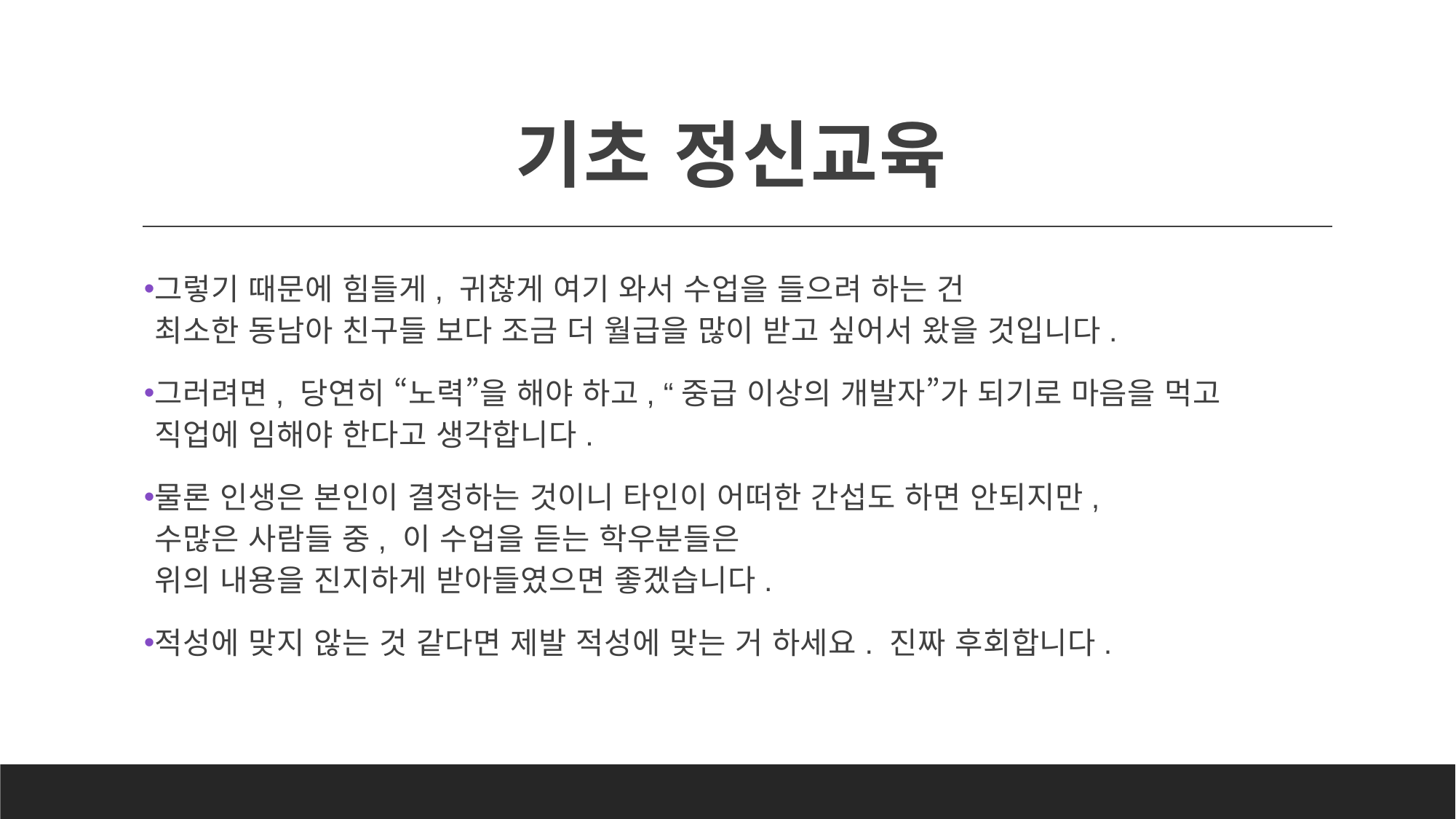

# 기초 정신교육
그렇기 때문에 힘들게, 귀찮게 여기 와서 수업을 들으려 하는 건
최소한 동남아 친구들 보다 조금 더 월급을 많이 받고 싶어서 왔을 것입니다.
그러려면, 당연히 “노력”을 해야 하고, “중급 이상의 개발자”가 되기로 마음을 먹고
직업에 임해야 한다고 생각합니다.
물론 인생은 본인이 결정하는 것이니 타인이 어떠한 간섭도 하면 안되지만,
수많은 사람들 중, 이 수업을 듣는 학우분들은
위의 내용을 진지하게 받아들였으면 좋겠습니다.
적성에 맞지 않는 것 같다면 제발 적성에 맞는 거 하세요. 진짜 후회합니다.